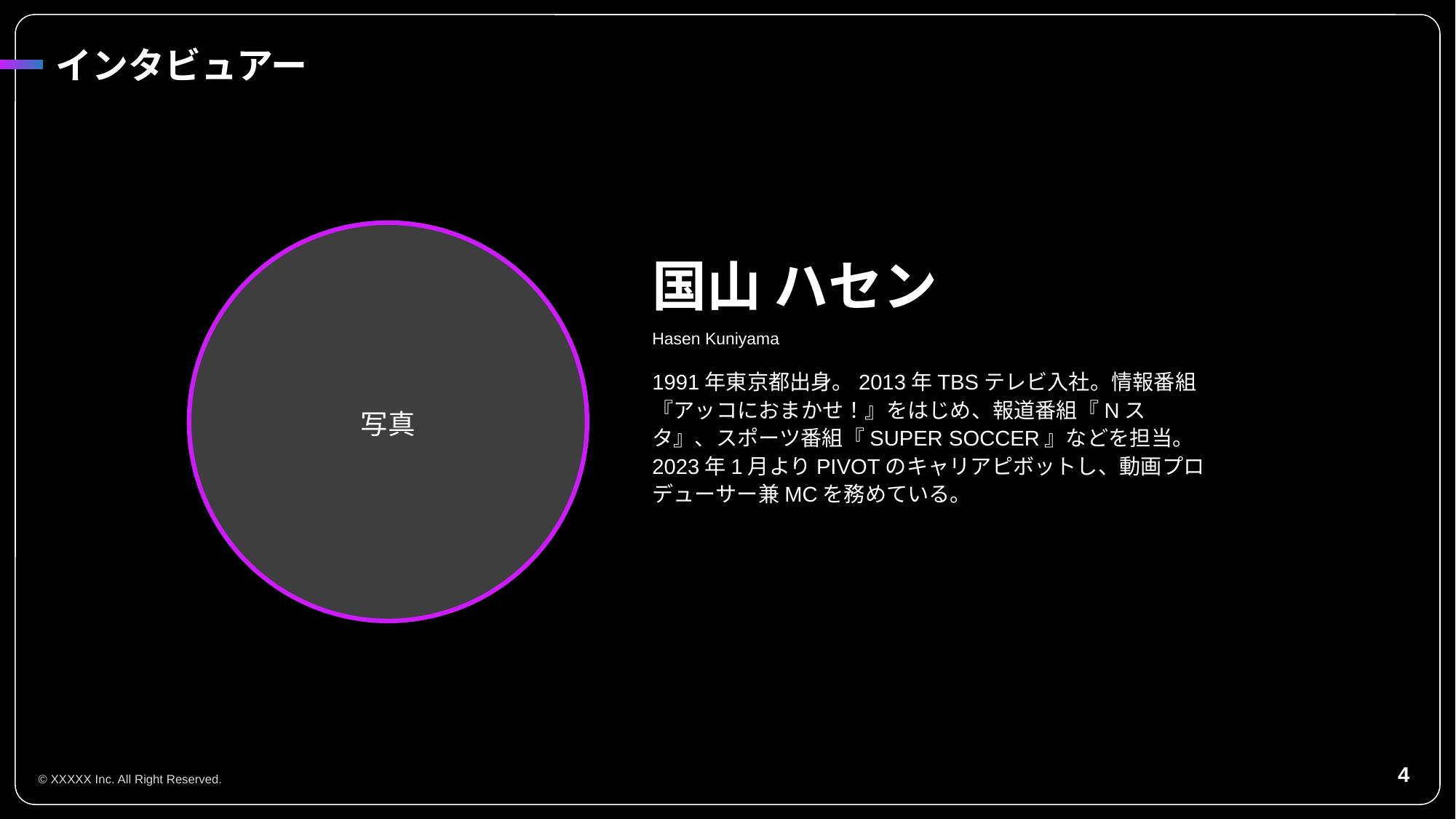

インタビュアー
写真
国山 ハセン
Hasen Kuniyama
1991年東京都出身。2013年TBSテレビ入社。情報番組『アッコにおまかせ！』をはじめ、報道番組『Nスタ』、スポーツ番組『SUPER SOCCER』などを担当。2023年1月よりPIVOTのキャリアピボットし、動画プロデューサー兼MCを務めている。
4